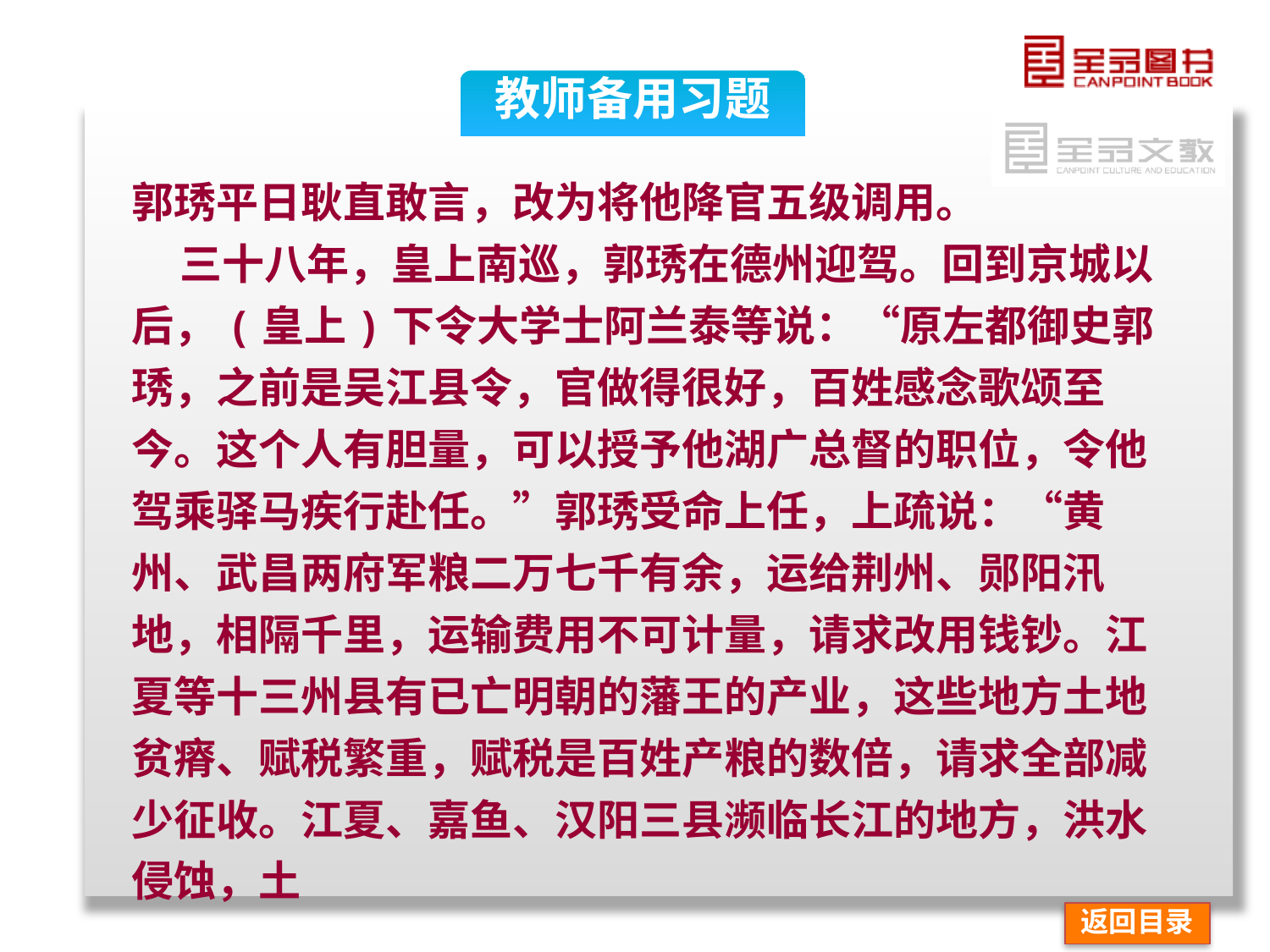

教师备用习题
郭琇平日耿直敢言，改为将他降官五级调用。
    三十八年，皇上南巡，郭琇在德州迎驾。回到京城以后，(皇上)下令大学士阿兰泰等说：“原左都御史郭琇，之前是吴江县令，官做得很好，百姓感念歌颂至今。这个人有胆量，可以授予他湖广总督的职位，令他驾乘驿马疾行赴任。”郭琇受命上任，上疏说：“黄州、武昌两府军粮二万七千有余，运给荆州、郧阳汛地，相隔千里，运输费用不可计量，请求改用钱钞。江夏等十三州县有已亡明朝的藩王的产业，这些地方土地贫瘠、赋税繁重，赋税是百姓产粮的数倍，请求全部减少征收。江夏、嘉鱼、汉阳三县濒临长江的地方，洪水侵蚀，土

返回目录